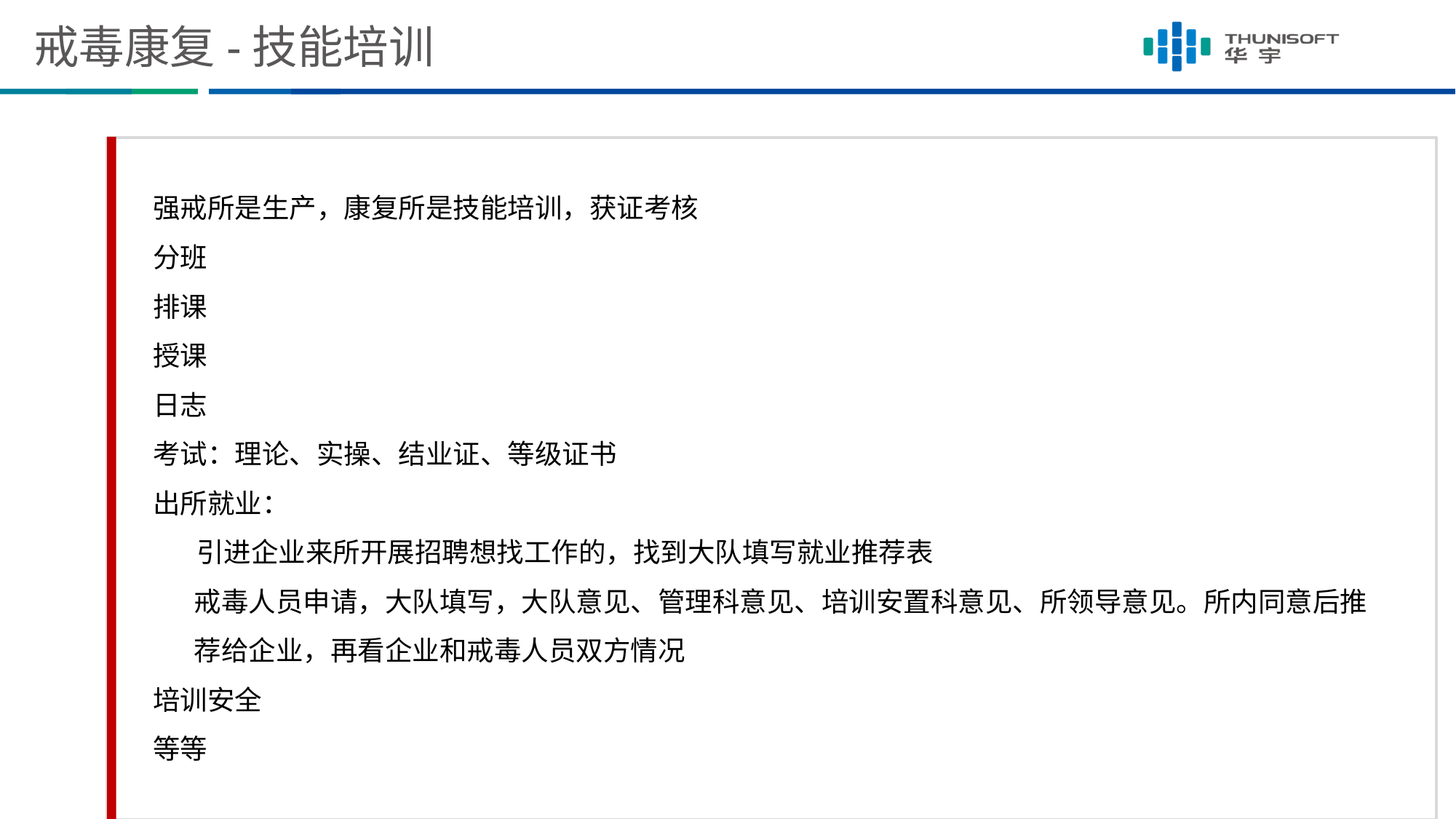

# 戒毒康复-技能培训

强戒所是生产，康复所是技能培训，获证考核
分班
排课
授课
日志
考试：理论、实操、结业证、等级证书
出所就业：
      引进企业来所开展招聘想找工作的，找到大队填写就业推荐表
	戒毒人员申请，大队填写，大队意见、管理科意见、培训安置科意见、所领导意见。所内同意后推荐给企业，再看企业和戒毒人员双方情况
培训安全
等等